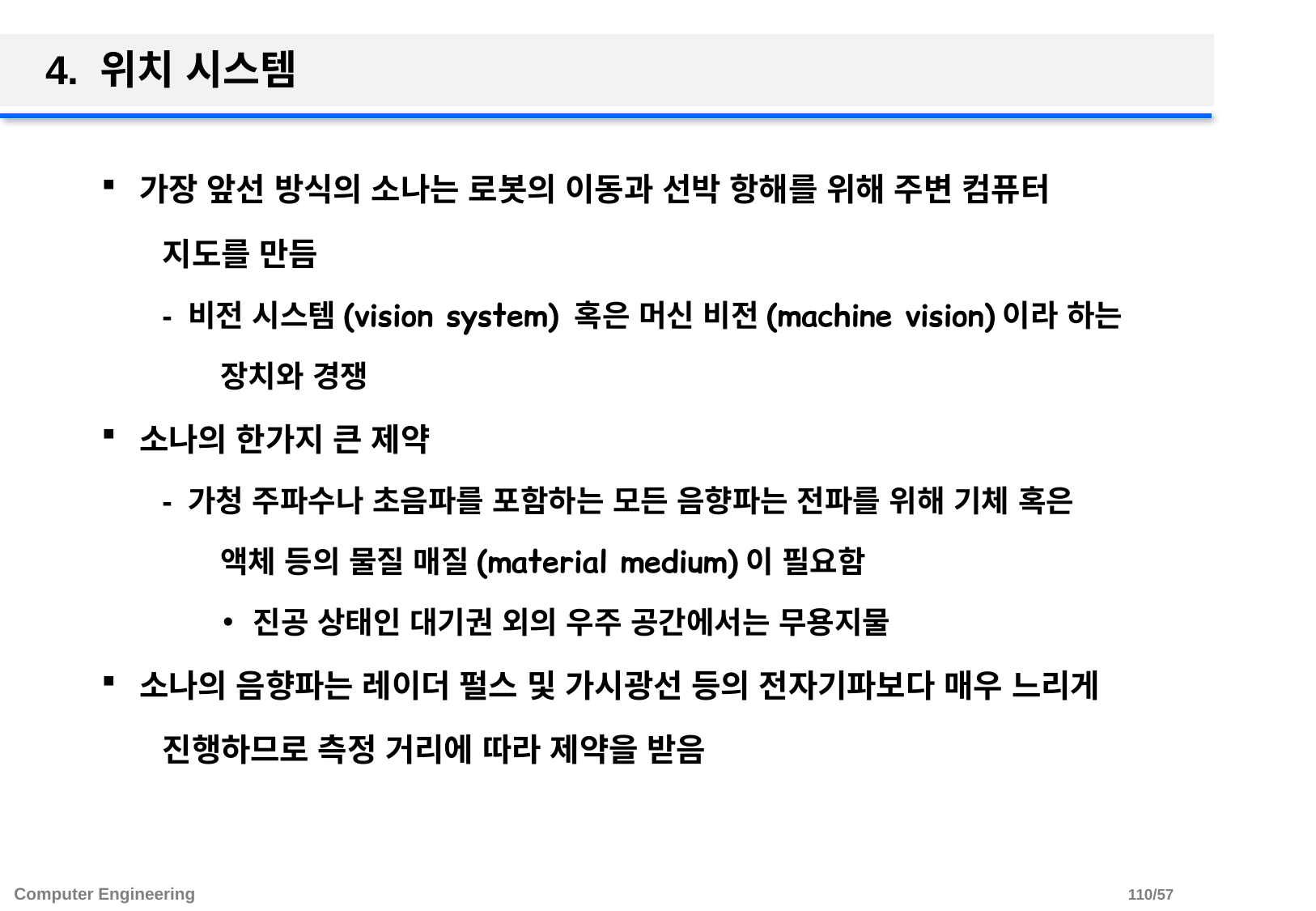

# 4. 위치 시스템
가장 앞선 방식의 소나는 로봇의 이동과 선박 항해를 위해 주변 컴퓨터
      지도를 만듬
- 비전 시스템(vision system) 혹은 머신 비전(machine vision)이라 하는
      장치와 경쟁
소나의 한가지 큰 제약
- 가청 주파수나 초음파를 포함하는 모든 음향파는 전파를 위해 기체 혹은
      액체 등의 물질 매질(material medium)이 필요함
진공 상태인 대기권 외의 우주 공간에서는 무용지물
소나의 음향파는 레이더 펄스 및 가시광선 등의 전자기파보다 매우 느리게
      진행하므로 측정 거리에 따라 제약을 받음